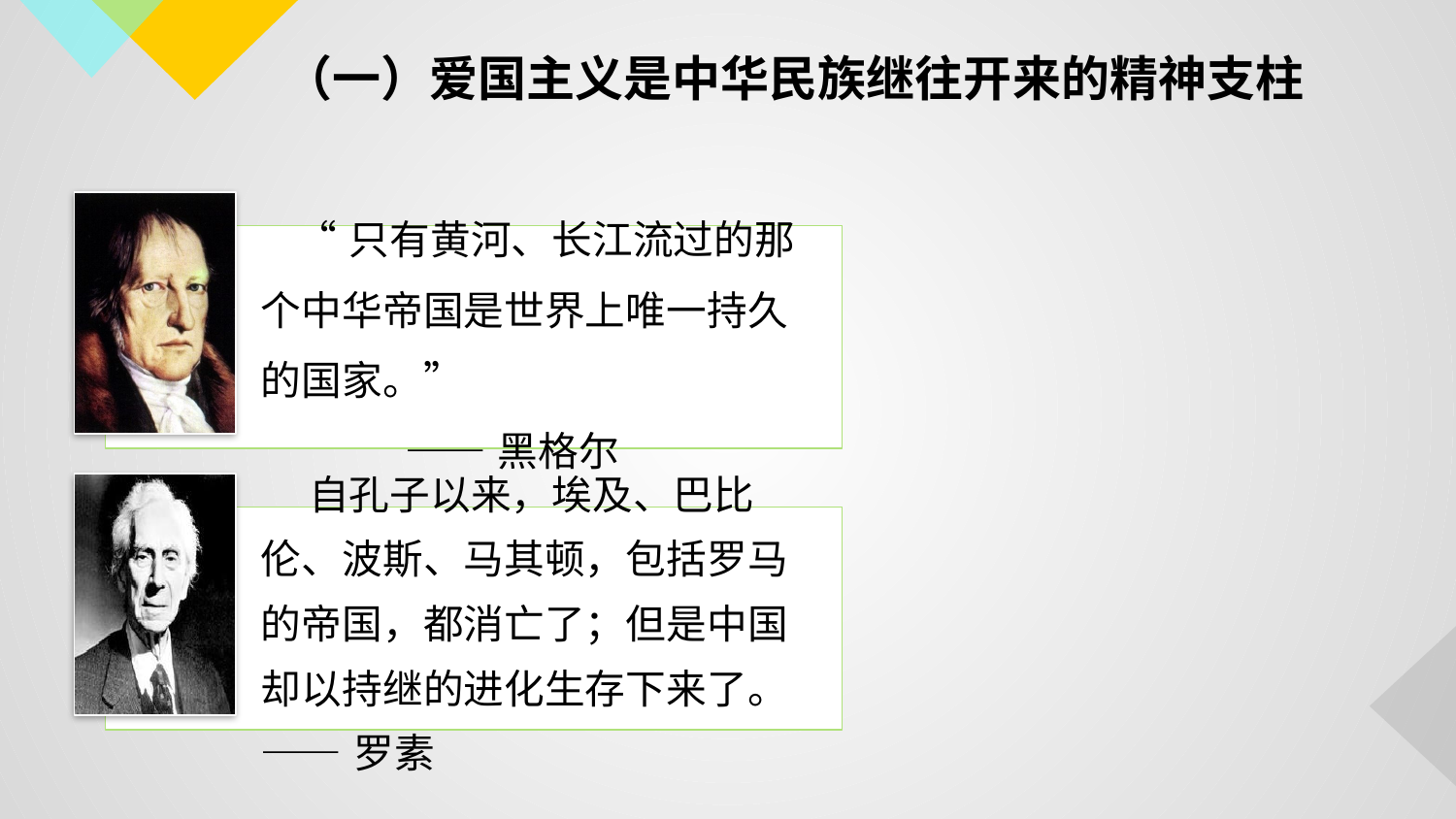

# （一）爱国主义是中华民族继往开来的精神支柱
    “只有黄河、长江流过的那个中华帝国是世界上唯一持久的国家。”
                ——黑格尔
    自孔子以来，埃及、巴比伦、波斯、马其顿，包括罗马的帝国，都消亡了；但是中国却以持继的进化生存下来了。
——罗素